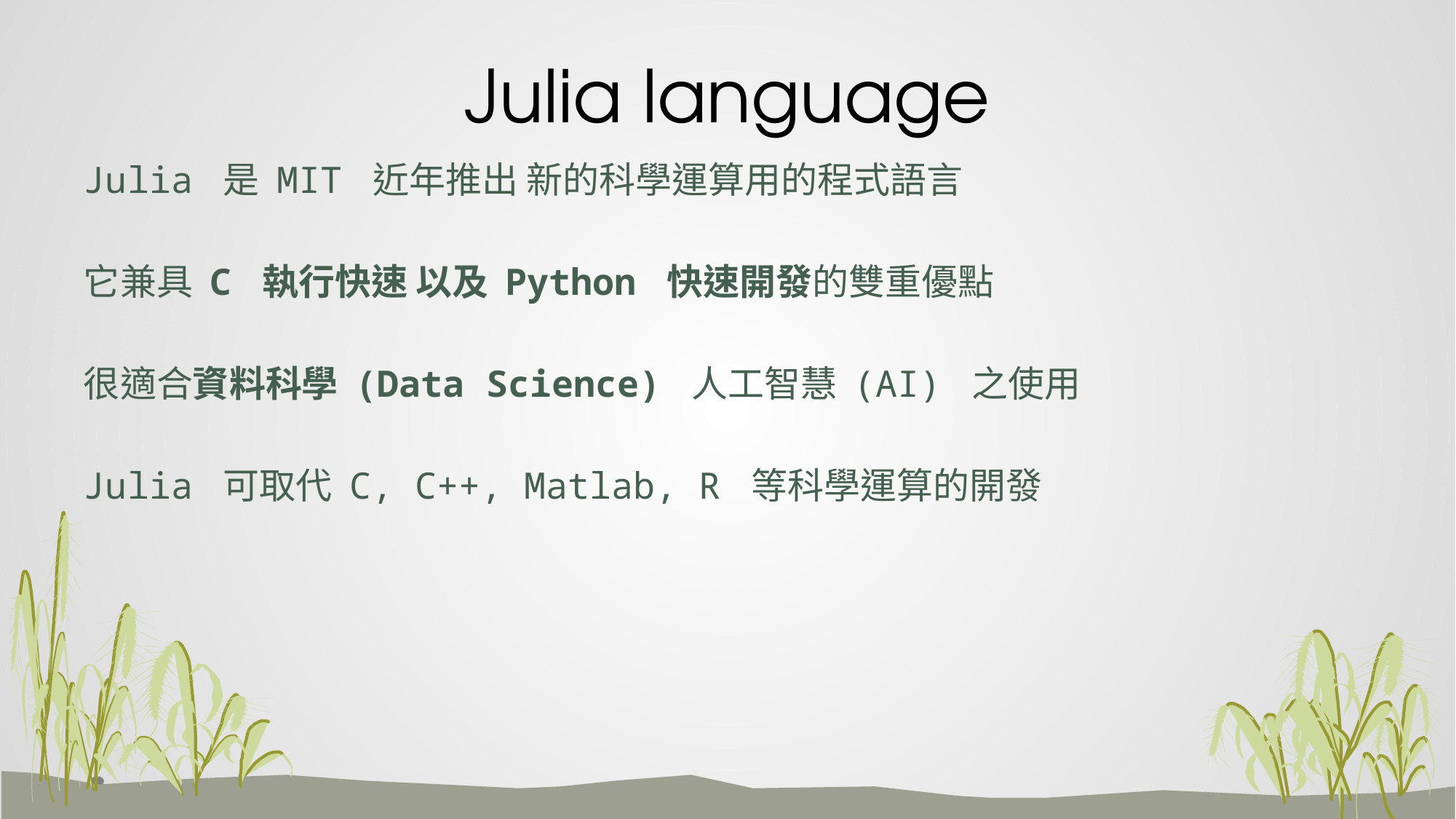

# Julia language
Julia 是 MIT 近年推出 新的科學運算用的程式語言

它兼具 C 執行快速 以及 Python 快速開發的雙重優點

很適合資料科學 (Data Science) 人工智慧 (AI) 之使用

Julia 可取代 C, C++, Matlab, R 等科學運算的開發